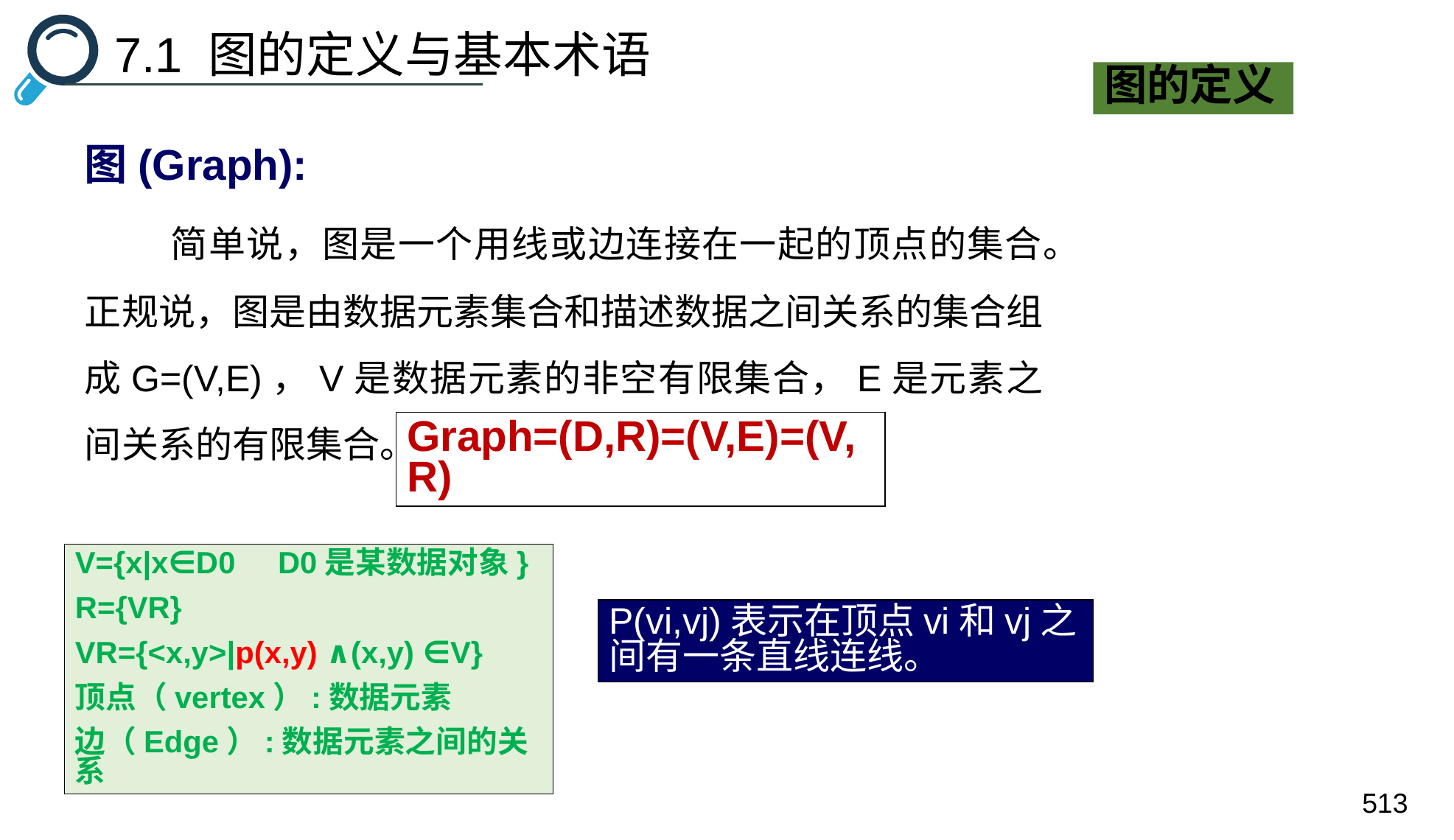

7.1 图的定义与基本术语
图的定义
图(Graph):
       简单说，图是一个用线或边连接在一起的顶点的集合。正规说，图是由数据元素集合和描述数据之间关系的集合组成G=(V,E)，V是数据元素的非空有限集合，E是元素之间关系的有限集合。
Graph=(D,R)=(V,E)=(V,R)
V={x|x∈D0     D0是某数据对象}
R={VR}
VR={<x,y>|p(x,y) ∧(x,y) ∈V}
顶点（vertex）:数据元素
边（Edge）:数据元素之间的关系
P(vi,vj)表示在顶点vi和vj之间有一条直线连线。
513